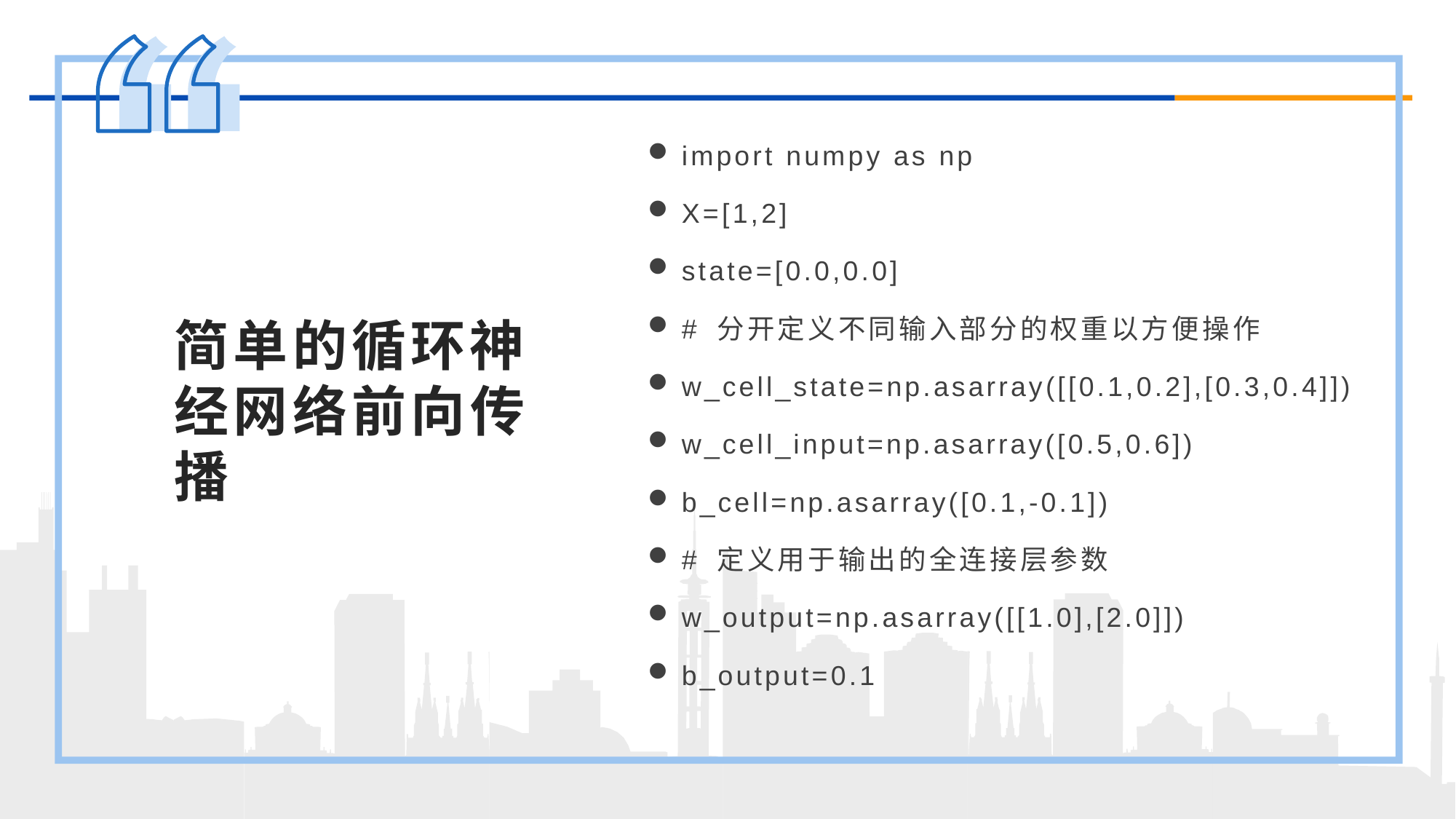

import numpy as np
X=[1,2]
state=[0.0,0.0]
# 分开定义不同输入部分的权重以方便操作
w_cell_state=np.asarray([[0.1,0.2],[0.3,0.4]])
w_cell_input=np.asarray([0.5,0.6])
b_cell=np.asarray([0.1,-0.1])
# 定义用于输出的全连接层参数
w_output=np.asarray([[1.0],[2.0]])
b_output=0.1
简单的循环神经网络前向传播